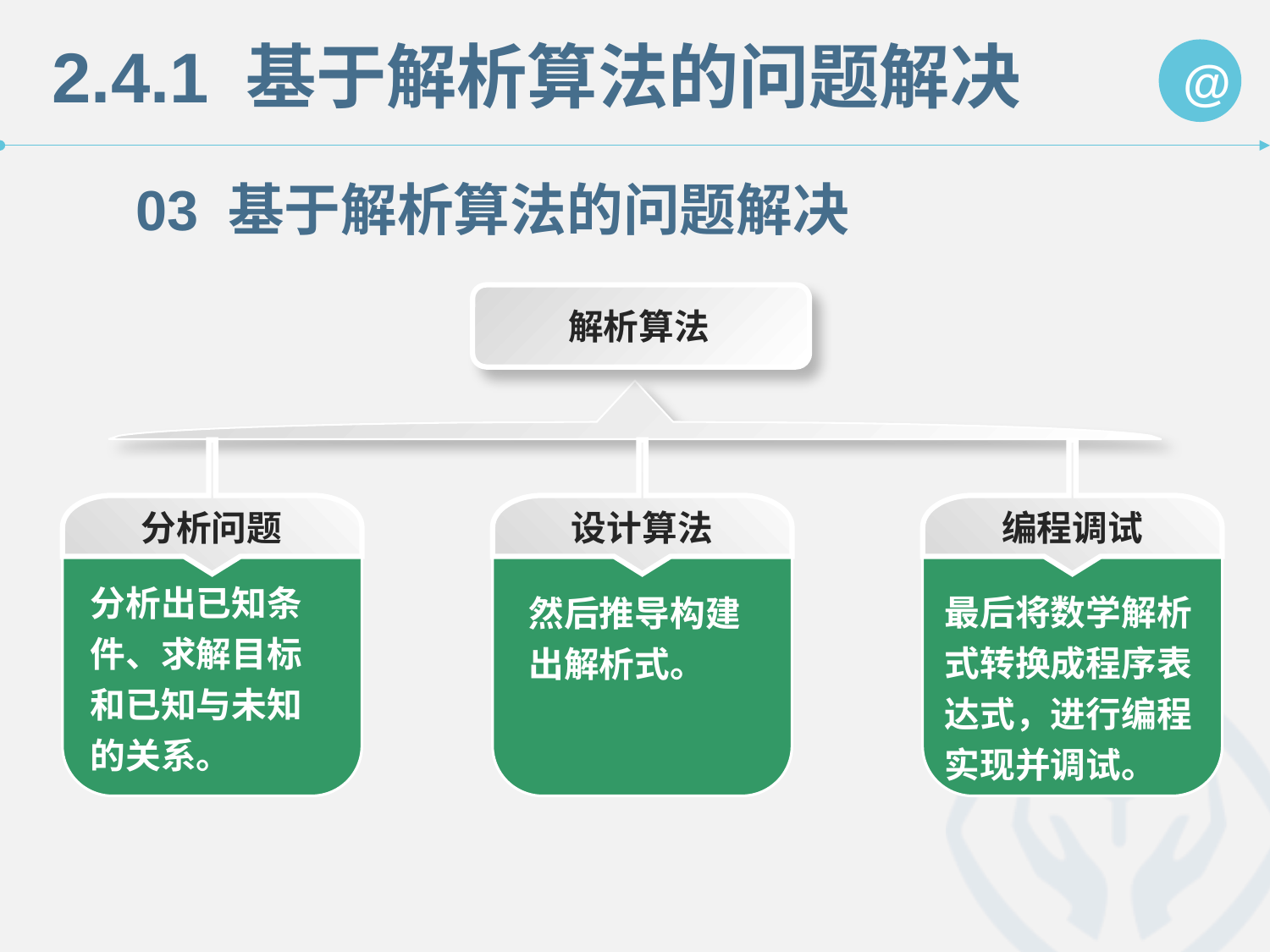

2.4.1 基于解析算法的问题解决
03 基于解析算法的问题解决

解析算法

分析问题
设计算法
编程调试
分析出已知条件、求解目标和已知与未知的关系。
然后推导构建出解析式。
最后将数学解析式转换成程序表达式，进行编程实现并调试。